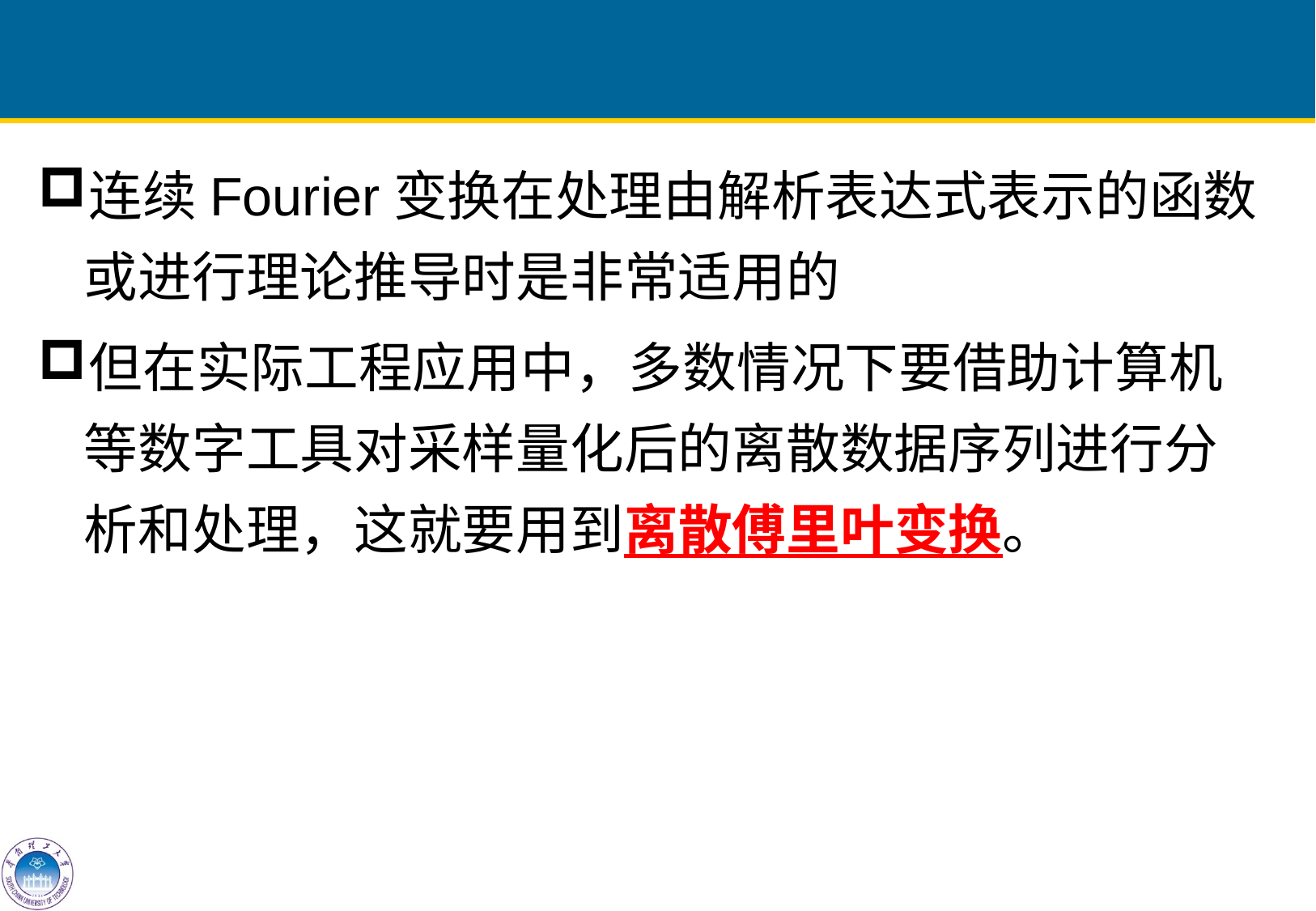

#
连续Fourier变换在处理由解析表达式表示的函数或进行理论推导时是非常适用的
但在实际工程应用中，多数情况下要借助计算机等数字工具对采样量化后的离散数据序列进行分析和处理，这就要用到离散傅里叶变换。